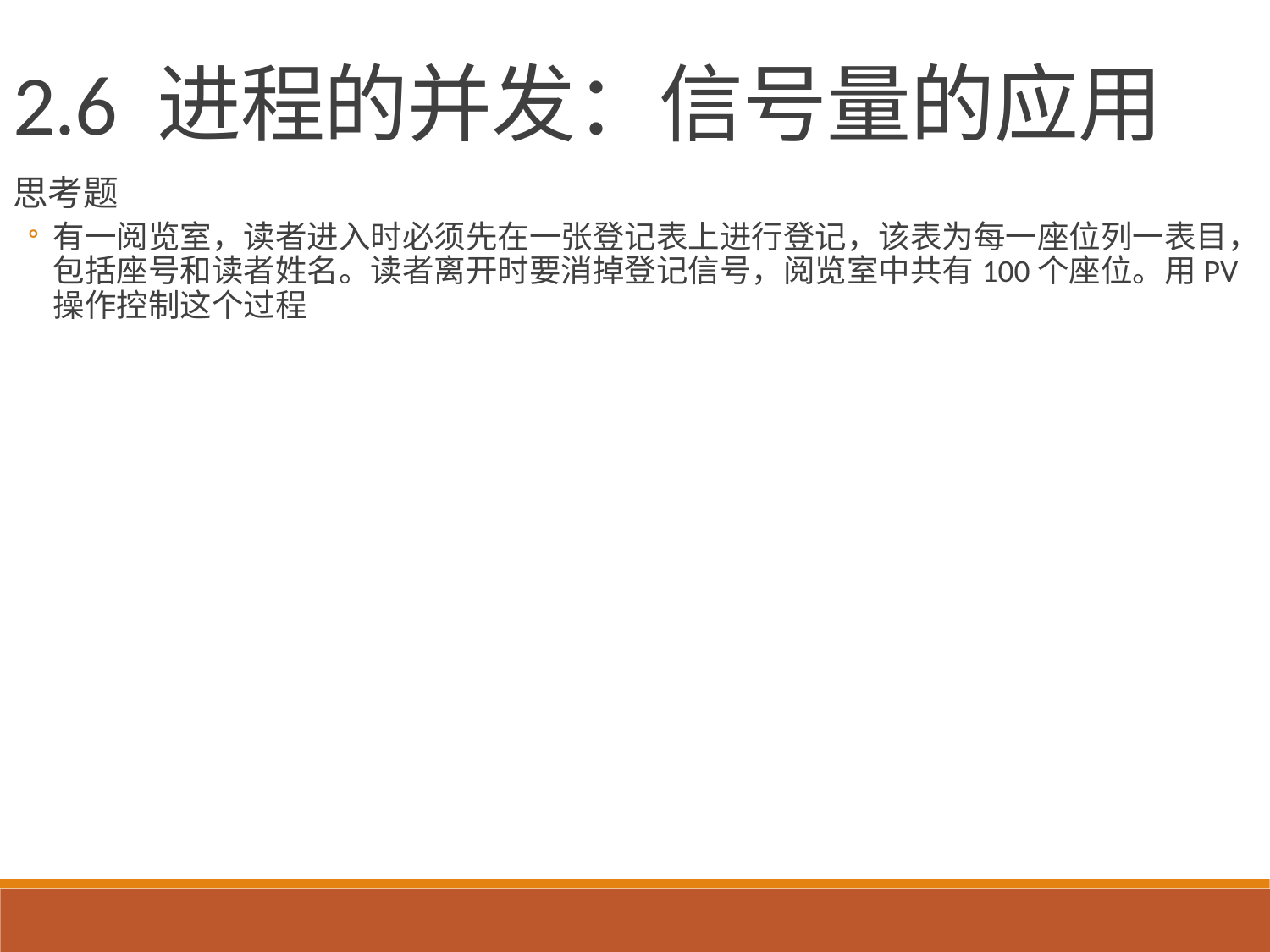

2.6 进程的并发：信号量的应用
思考题
有一阅览室，读者进入时必须先在一张登记表上进行登记，该表为每一座位列一表目，包括座号和读者姓名。读者离开时要消掉登记信号，阅览室中共有100个座位。用PV操作控制这个过程